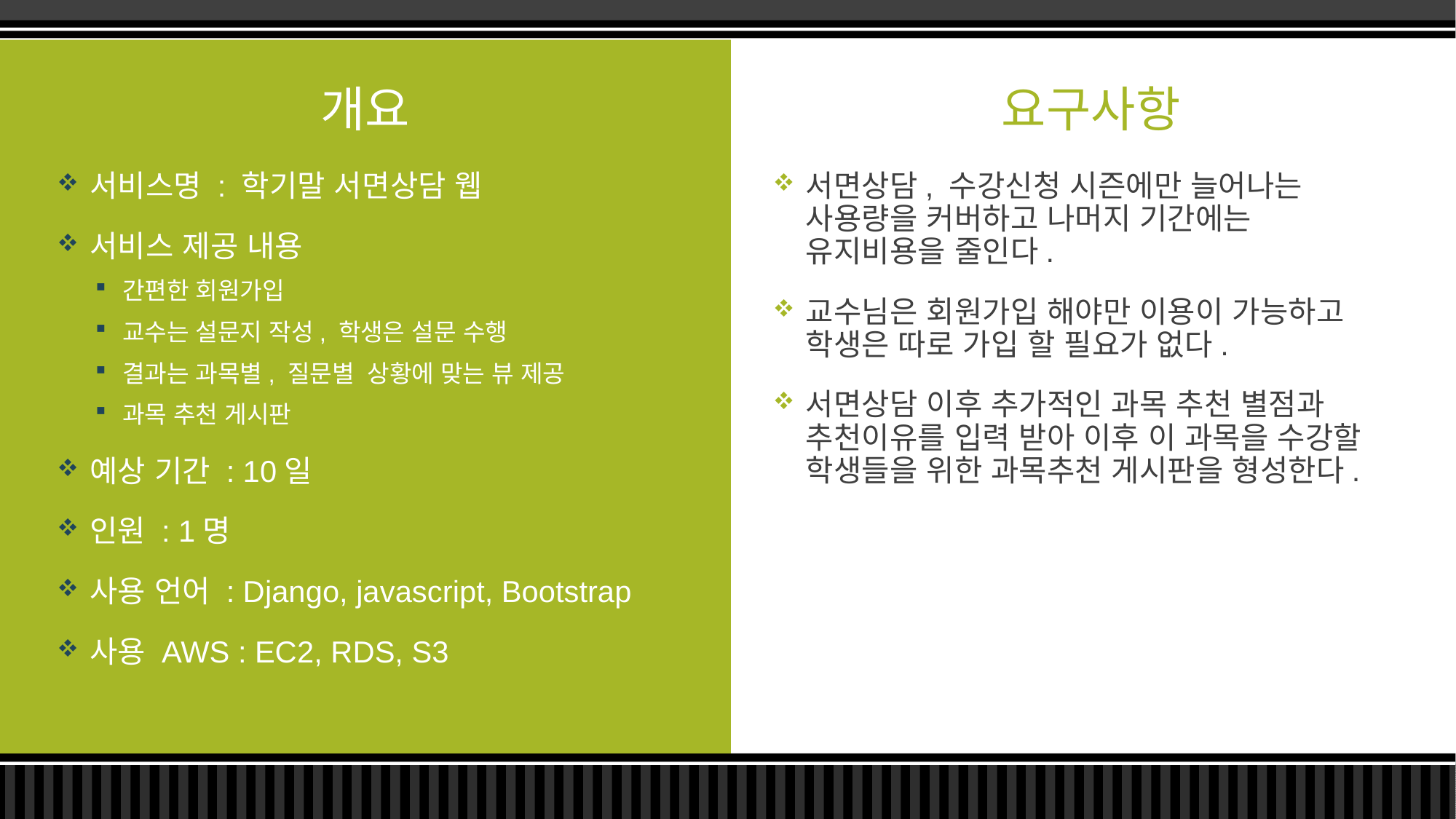

개요
# 요구사항
서비스명 : 학기말 서면상담 웹
서비스 제공 내용
간편한 회원가입
교수는 설문지 작성, 학생은 설문 수행
결과는 과목별, 질문별  상황에 맞는 뷰 제공
과목 추천 게시판
예상 기간 : 10일
인원 : 1명
사용 언어 : Django, javascript, Bootstrap
사용 AWS : EC2, RDS, S3
서면상담, 수강신청 시즌에만 늘어나는 사용량을 커버하고 나머지 기간에는 유지비용을 줄인다.
교수님은 회원가입 해야만 이용이 가능하고 학생은 따로 가입 할 필요가 없다.
서면상담 이후 추가적인 과목 추천 별점과 추천이유를 입력 받아 이후 이 과목을 수강할 학생들을 위한 과목추천 게시판을 형성한다.